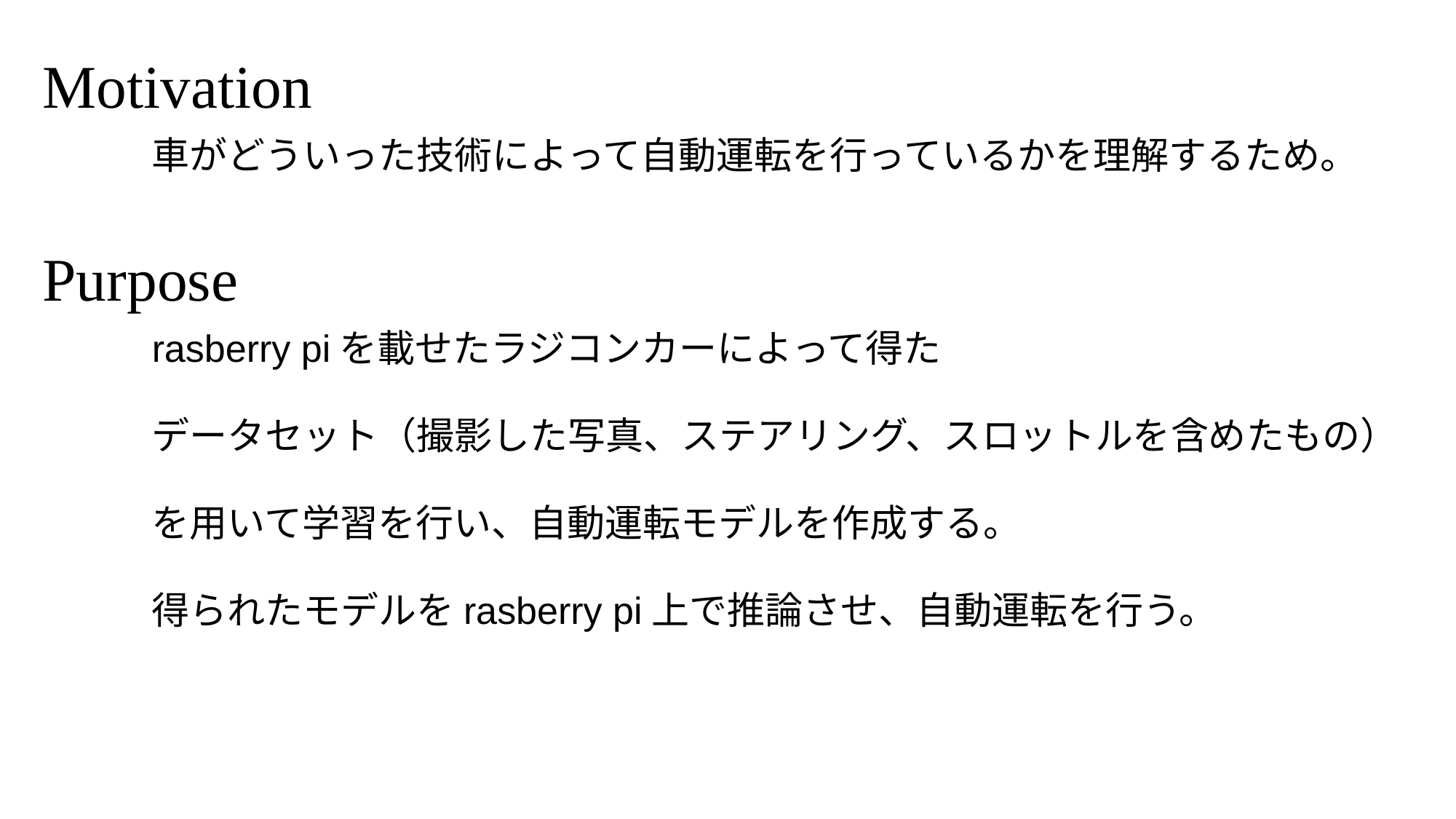

Motivation
	車がどういった技術によって自動運転を行っているかを理解するため。

Purpose
	rasberry piを載せたラジコンカーによって得た

	データセット（撮影した写真、ステアリング、スロットルを含めたもの）

	を用いて学習を行い、自動運転モデルを作成する。

	得られたモデルをrasberry pi上で推論させ、自動運転を行う。